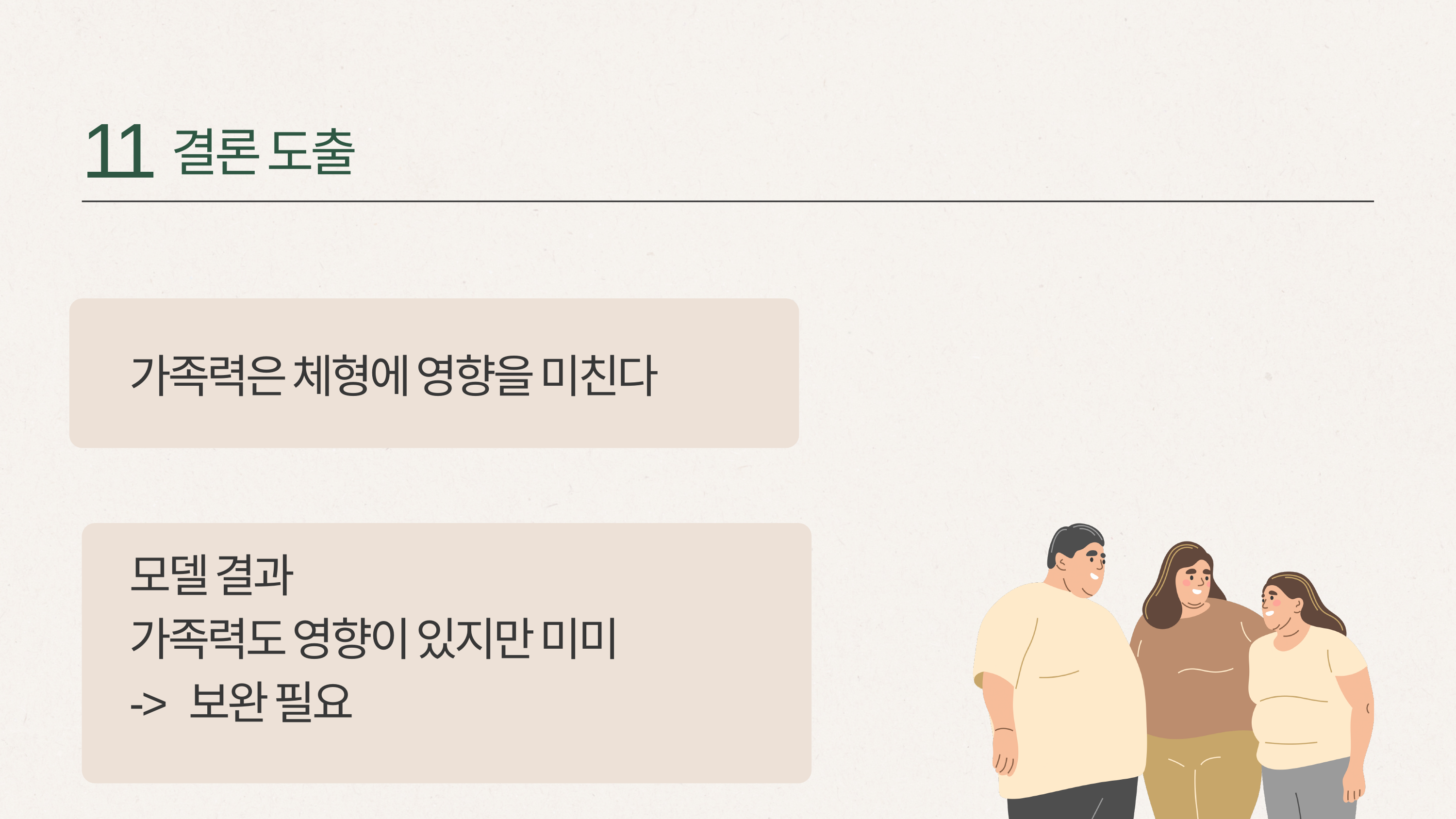

11
결론 도출

가족력은 체형에 영향을 미친다

모델 결과
가족력도 영향이 있지만 미미
-> 보완 필요